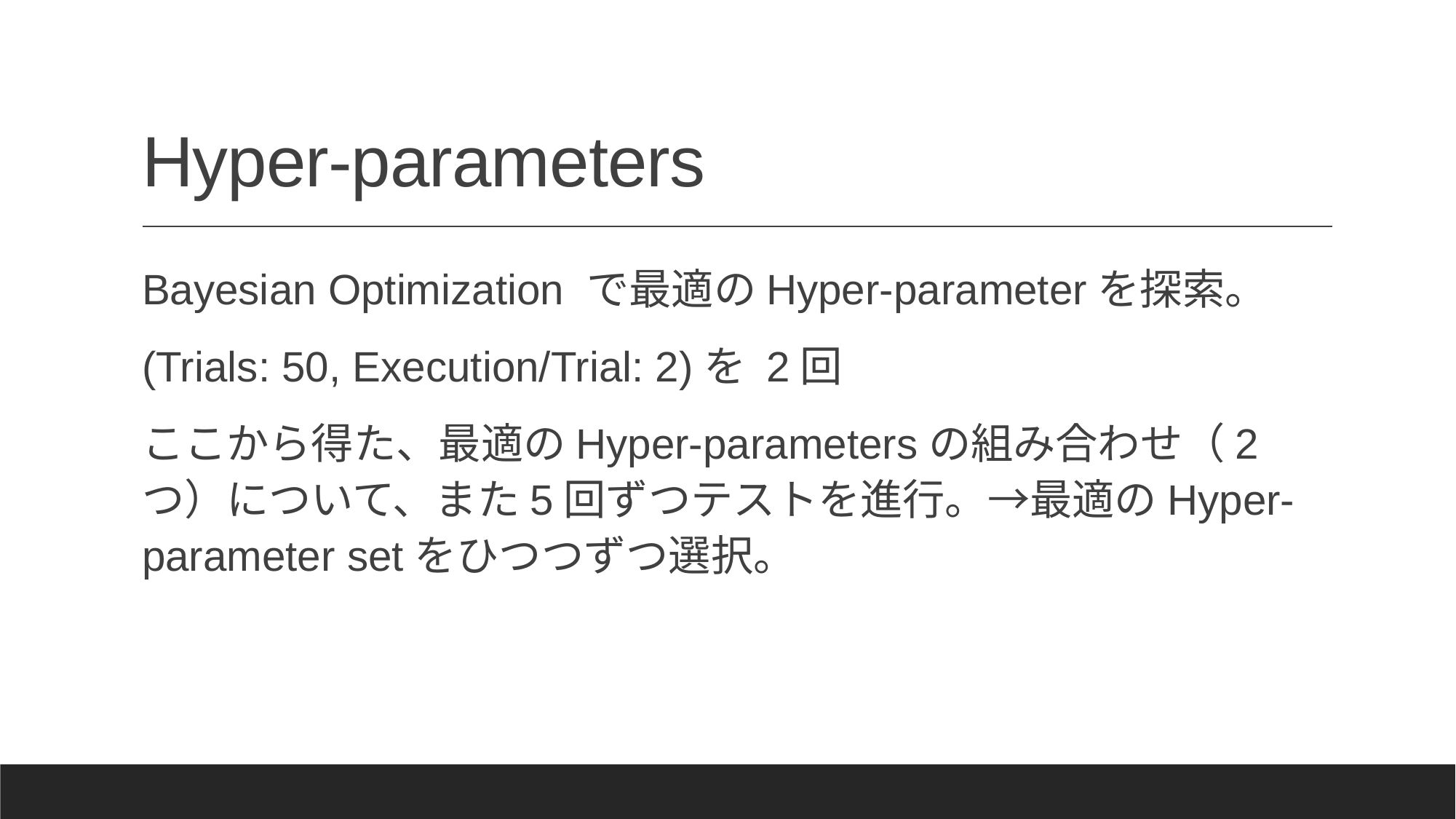

# Hyper-parameters
Bayesian Optimization で最適のHyper-parameterを探索。
(Trials: 50, Execution/Trial: 2)を 2回
ここから得た、最適のHyper-parametersの組み合わせ（2つ）について、また5回ずつテストを進行。→最適のHyper-parameter setをひつつずつ選択。